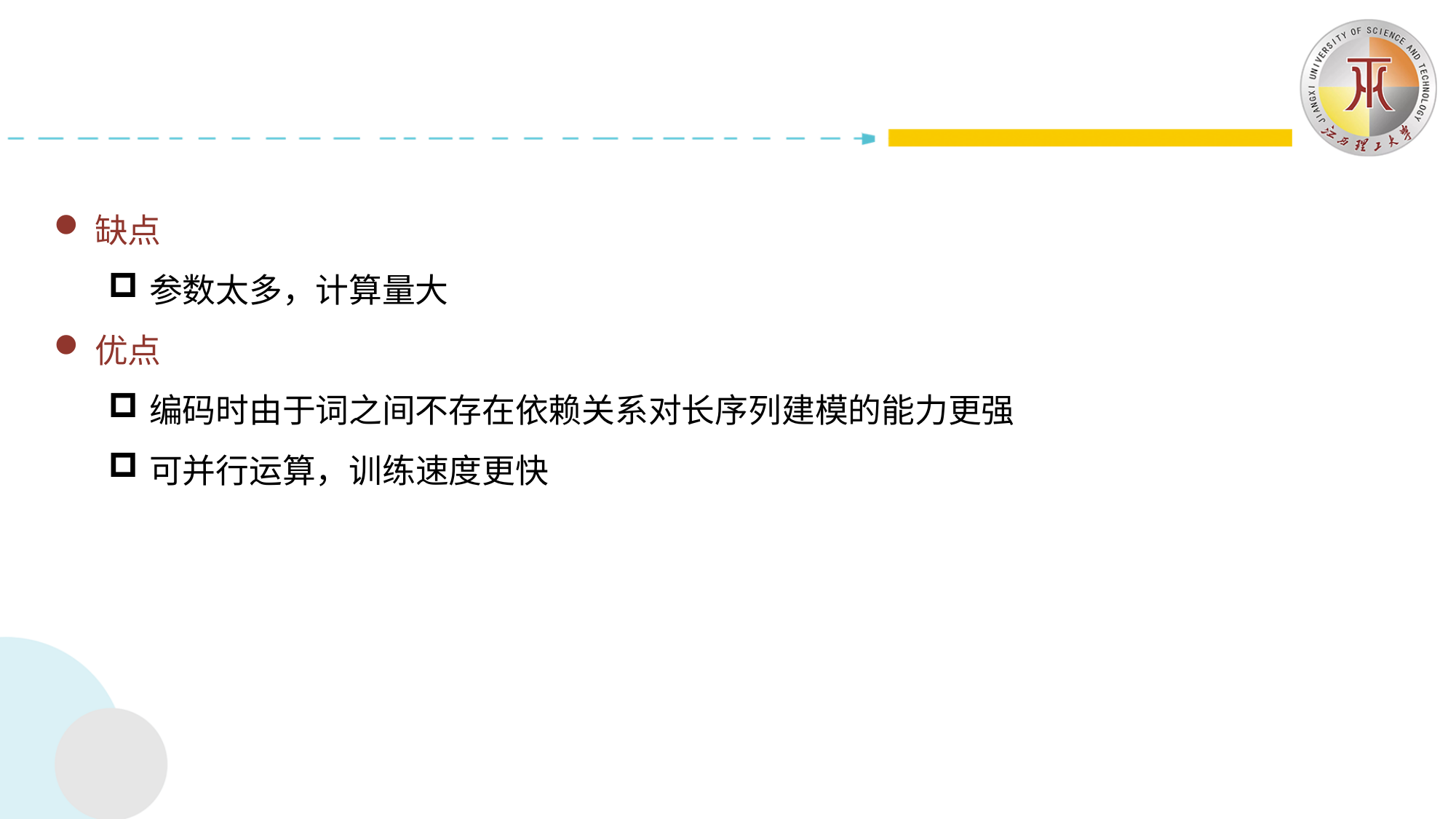

缺点
参数太多，计算量大
优点
编码时由于词之间不存在依赖关系对长序列建模的能力更强
可并行运算，训练速度更快